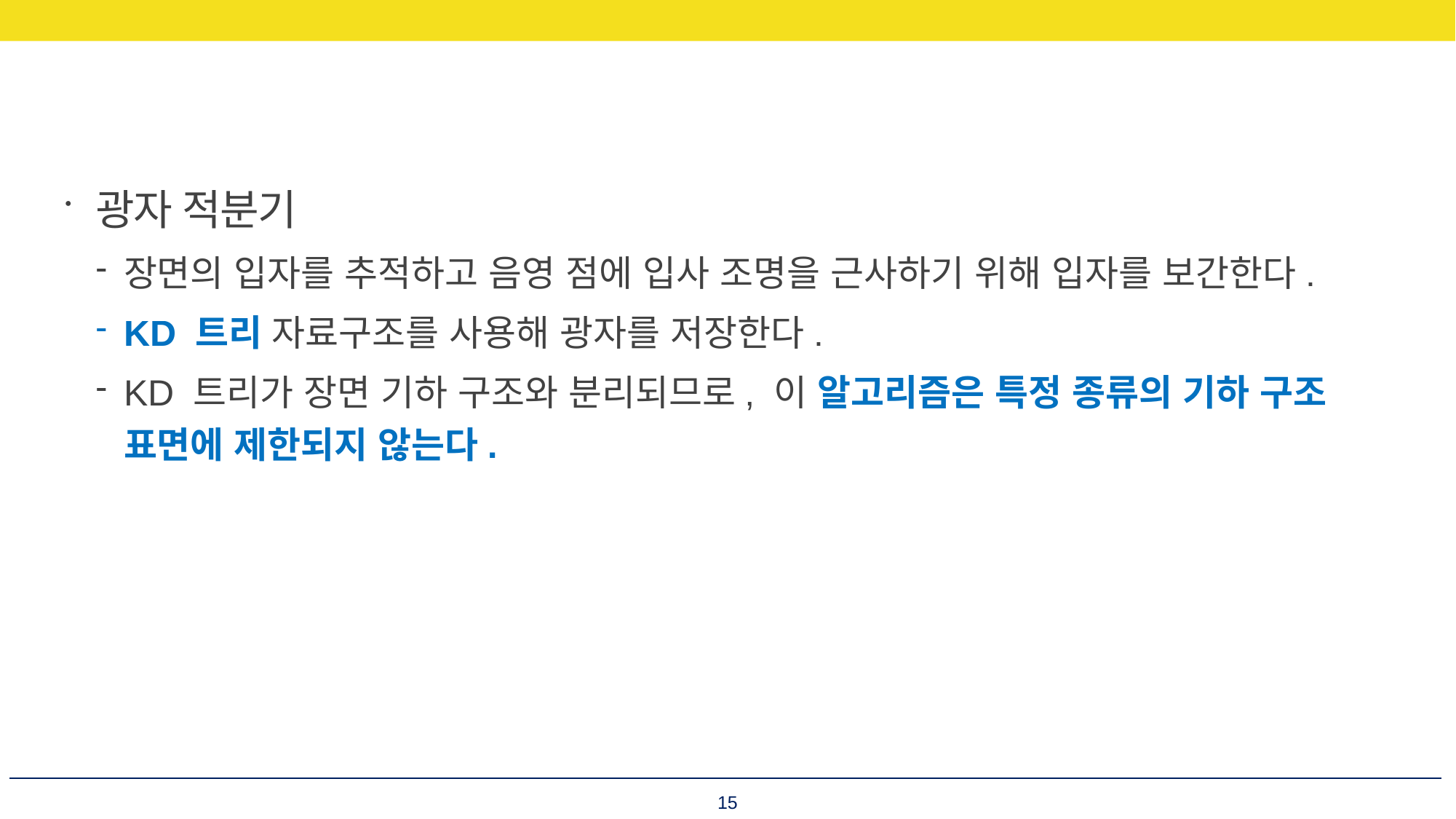

광자 적분기
장면의 입자를 추적하고 음영 점에 입사 조명을 근사하기 위해 입자를 보간한다.
KD 트리 자료구조를 사용해 광자를 저장한다.
KD 트리가 장면 기하 구조와 분리되므로, 이 알고리즘은 특정 종류의 기하 구조 표면에 제한되지 않는다.
15